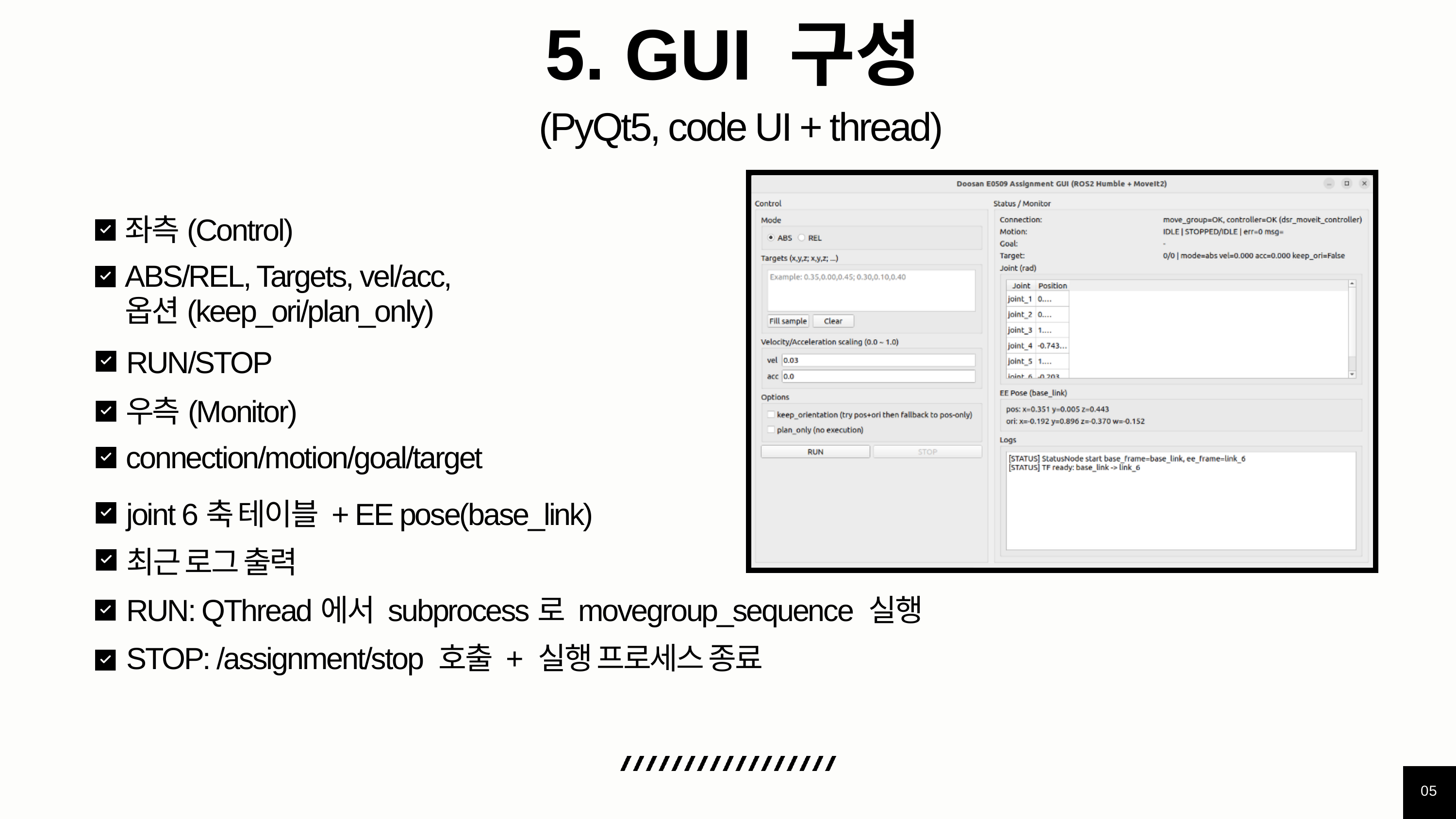

5. GUI 구성
(PyQt5, code UI + thread)

좌측(Control)

ABS/REL, Targets, vel/acc,
옵션(keep_ori/plan_only)

RUN/STOP

우측(Monitor)

connection/motion/goal/target

joint 6축 테이블 + EE pose(base_link)
최근 로그 출력
RUN: QThread에서 subprocess로 movegroup_sequence 실행
STOP: /assignment/stop 호출 + 실행 프로세스 종료

05